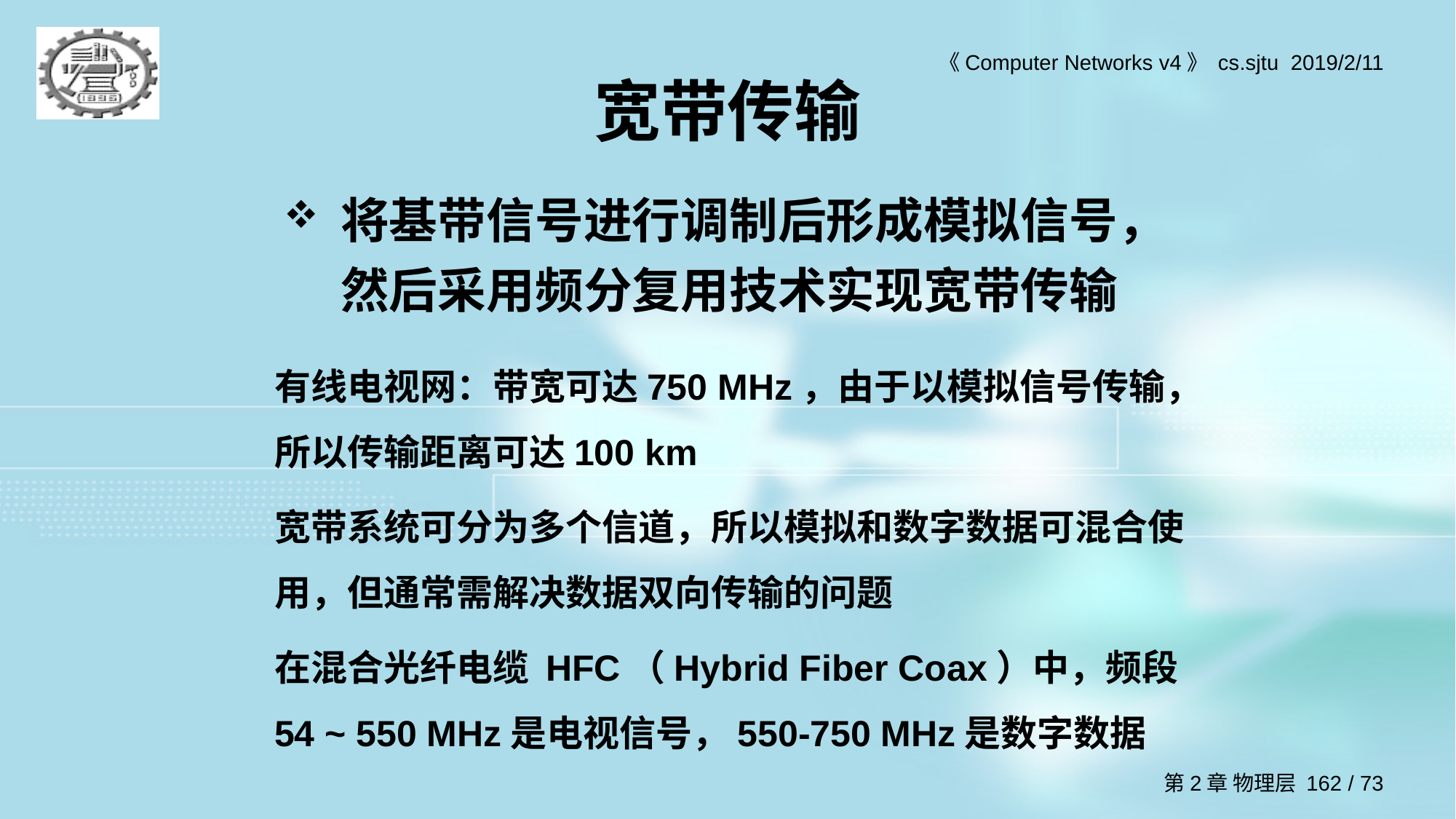

# 宽带传输
将基带信号进行调制后形成模拟信号，然后采用频分复用技术实现宽带传输
有线电视网：带宽可达750 MHz，由于以模拟信号传输，所以传输距离可达100 km
宽带系统可分为多个信道，所以模拟和数字数据可混合使用，但通常需解决数据双向传输的问题
在混合光纤电缆 HFC（Hybrid Fiber Coax）中，频段54 ~ 550 MHz是电视信号，550-750 MHz是数字数据